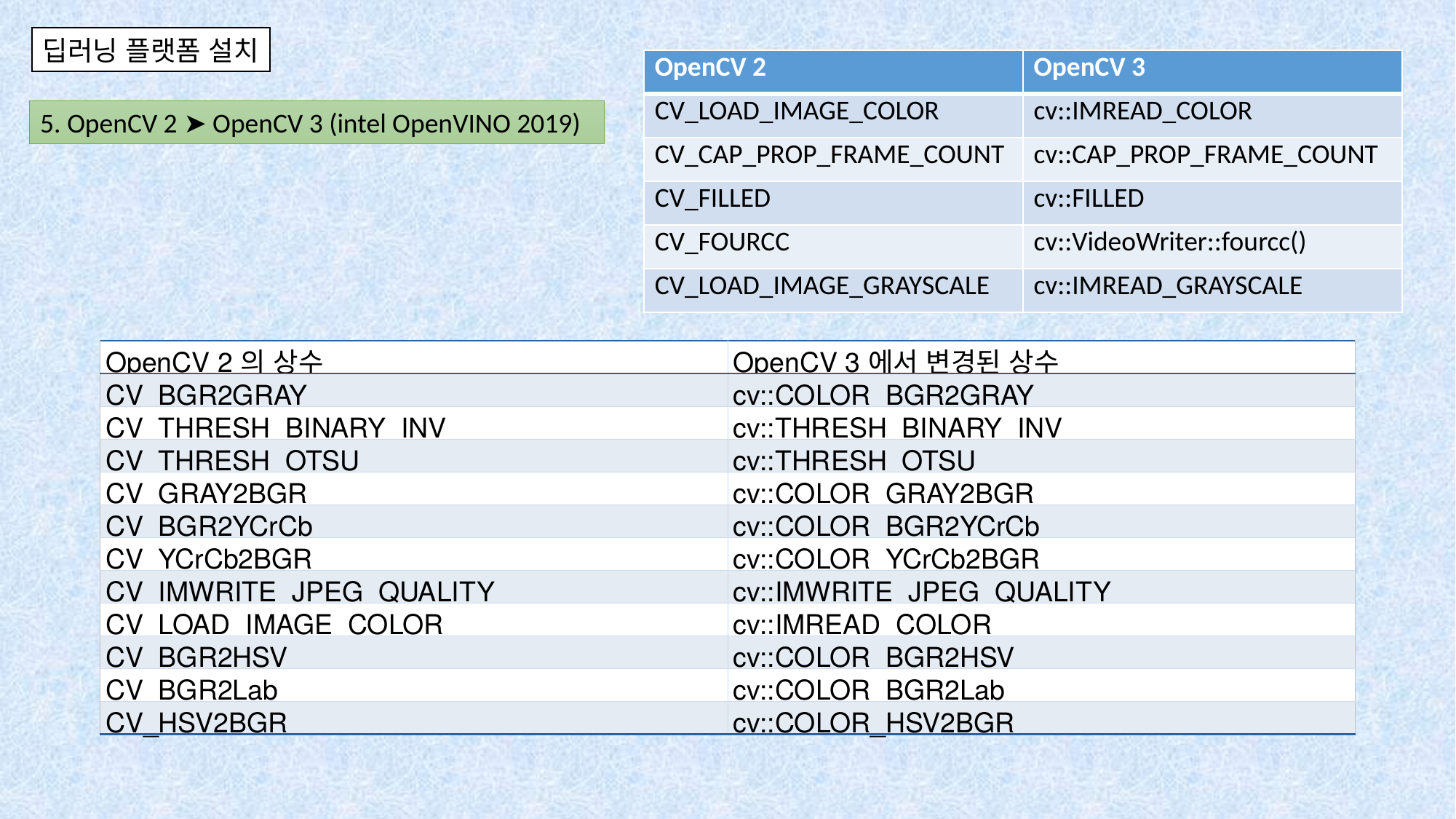

딥러닝 플랫폼 설치
| OpenCV 2 | OpenCV 3 |
| --- | --- |
| CV\_LOAD\_IMAGE\_COLOR | cv::IMREAD\_COLOR |
| CV\_CAP\_PROP\_FRAME\_COUNT | cv::CAP\_PROP\_FRAME\_COUNT |
| CV\_FILLED | cv::FILLED |
| CV\_FOURCC | cv::VideoWriter::fourcc() |
| CV\_LOAD\_IMAGE\_GRAYSCALE | cv::IMREAD\_GRAYSCALE |
5. OpenCV 2 ➤ OpenCV 3 (intel OpenVINO 2019)
| OpenCV 2의 상수 | OpenCV 3에서 변경된 상수 |
| --- | --- |
| CV\_BGR2GRAY | cv::COLOR\_BGR2GRAY |
| CV\_THRESH\_BINARY\_INV | cv::THRESH\_BINARY\_INV |
| CV\_THRESH\_OTSU | cv::THRESH\_OTSU |
| CV\_GRAY2BGR | cv::COLOR\_GRAY2BGR |
| CV\_BGR2YCrCb | cv::COLOR\_BGR2YCrCb |
| CV\_YCrCb2BGR | cv::COLOR\_YCrCb2BGR |
| CV\_IMWRITE\_JPEG\_QUALITY | cv::IMWRITE\_JPEG\_QUALITY |
| CV\_LOAD\_IMAGE\_COLOR | cv::IMREAD\_COLOR |
| CV\_BGR2HSV | cv::COLOR\_BGR2HSV |
| CV\_BGR2Lab | cv::COLOR\_BGR2Lab |
| CV\_HSV2BGR | cv::COLOR\_HSV2BGR |